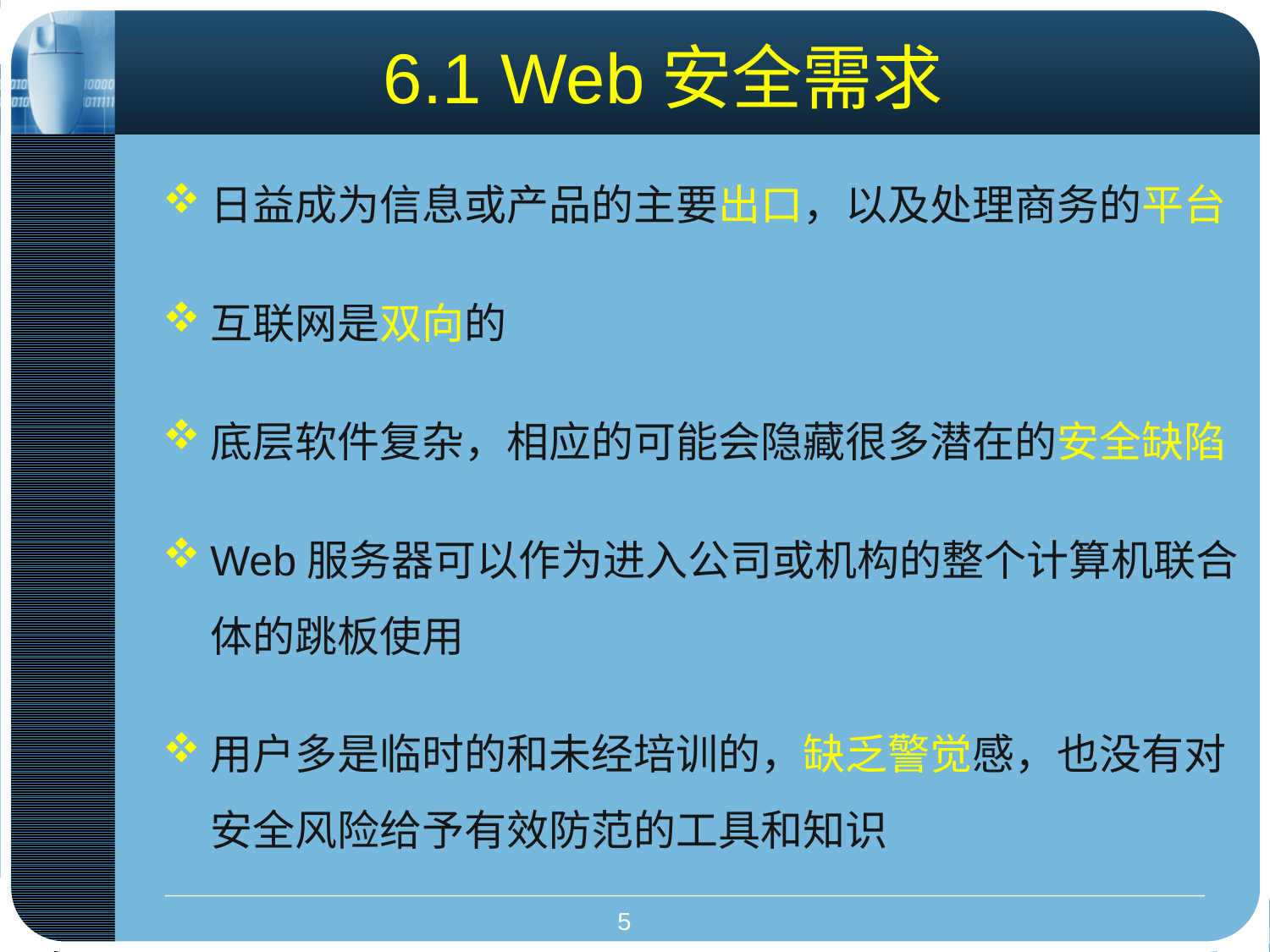

# 6.1 Web安全需求
日益成为信息或产品的主要出口，以及处理商务的平台
互联网是双向的
底层软件复杂，相应的可能会隐藏很多潜在的安全缺陷
Web服务器可以作为进入公司或机构的整个计算机联合体的跳板使用
用户多是临时的和未经培训的，缺乏警觉感，也没有对安全风险给予有效防范的工具和知识
5